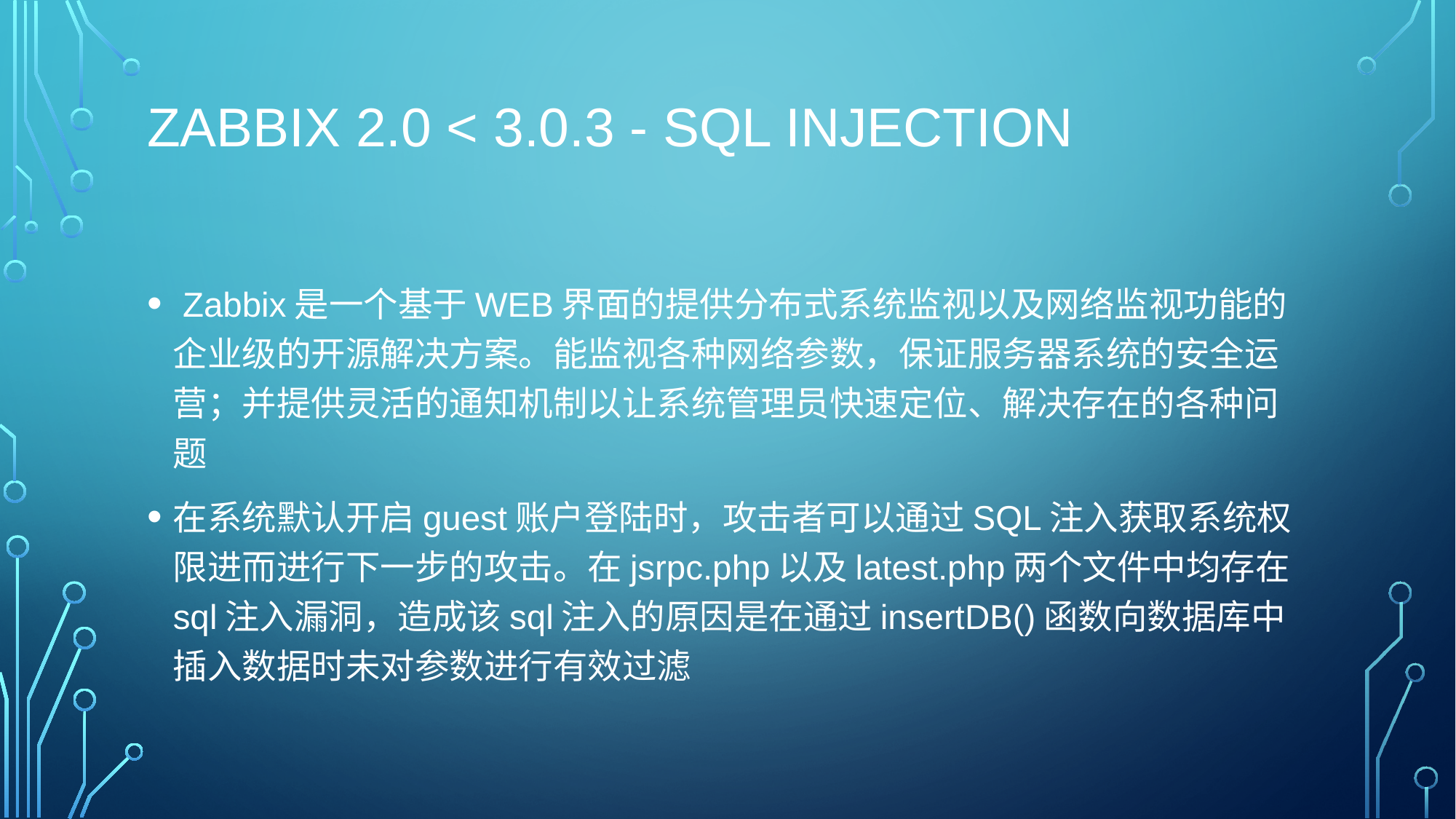

# Zabbix 2.0 < 3.0.3 - SQL Injection
 Zabbix是一个基于WEB界面的提供分布式系统监视以及网络监视功能的企业级的开源解决方案。能监视各种网络参数，保证服务器系统的安全运营；并提供灵活的通知机制以让系统管理员快速定位、解决存在的各种问题
在系统默认开启guest账户登陆时，攻击者可以通过SQL注入获取系统权限进而进行下一步的攻击。在jsrpc.php以及latest.php两个文件中均存在sql注入漏洞，造成该sql注入的原因是在通过insertDB()函数向数据库中插入数据时未对参数进行有效过滤